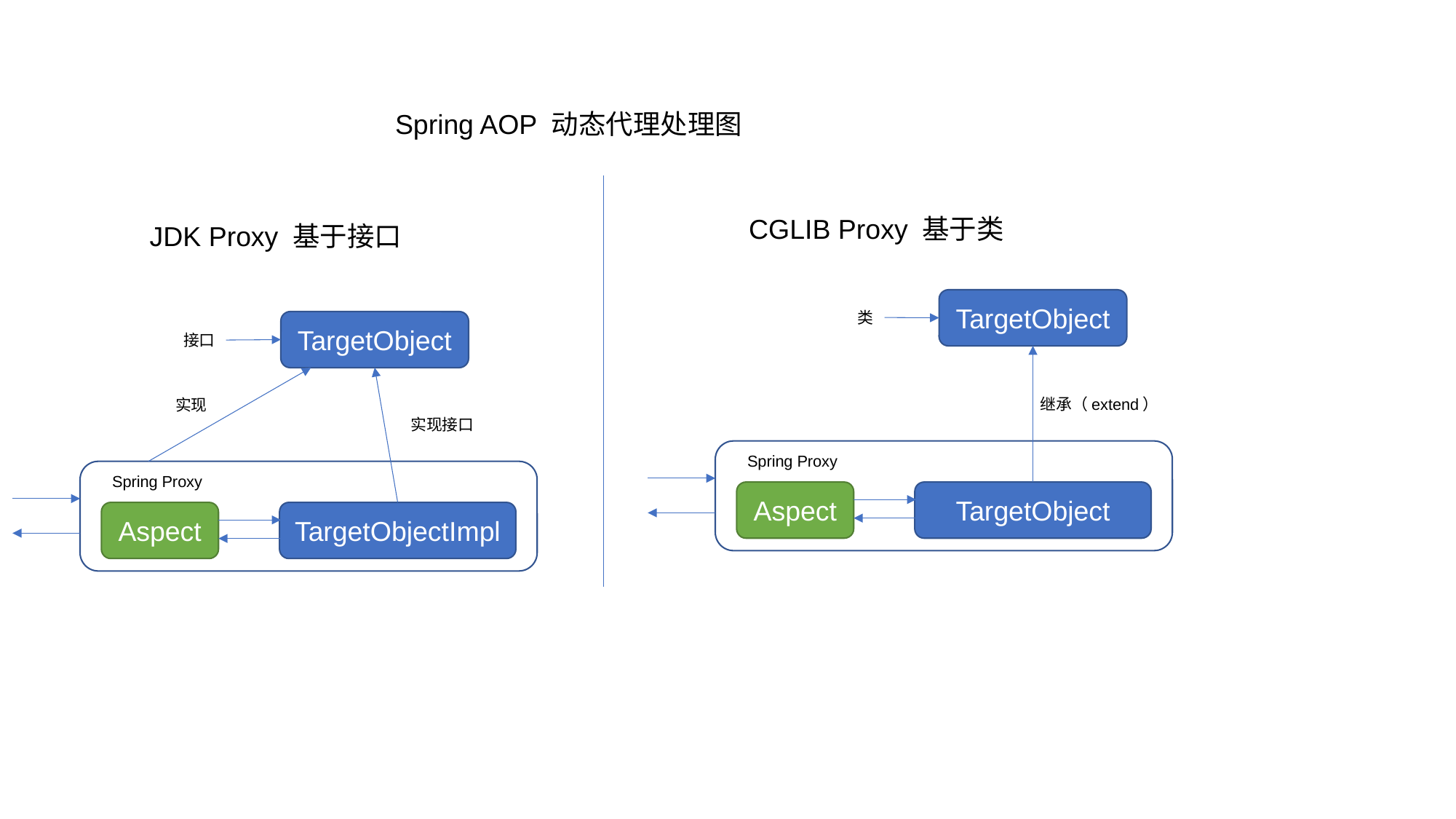

Spring AOP 动态代理处理图
CGLIB Proxy 基于类
JDK Proxy 基于接口
TargetObject
类
TargetObject
接口
继承（extend）
实现
实现接口

Spring Proxy

Spring Proxy
Aspect
TargetObject
Aspect
TargetObjectImpl